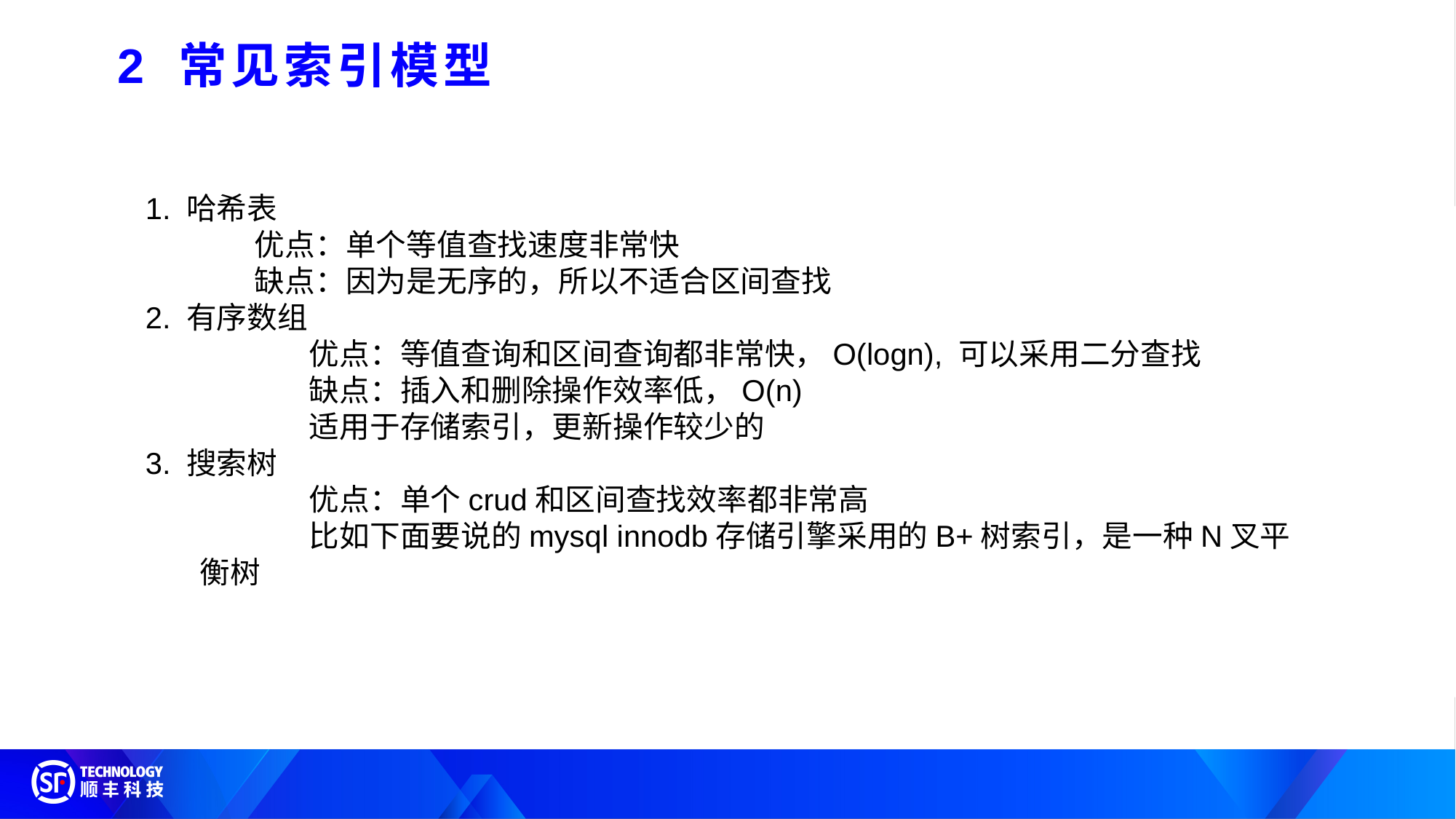

2 常见索引模型
1. 哈希表
	优点：单个等值查找速度非常快
	缺点：因为是无序的，所以不适合区间查找
2. 有序数组
	优点：等值查询和区间查询都非常快，O(logn), 可以采用二分查找
	缺点：插入和删除操作效率低，O(n)
	适用于存储索引，更新操作较少的
3. 搜索树
	优点：单个crud和区间查找效率都非常高
	比如下面要说的mysql innodb存储引擎采用的B+树索引，是一种N叉平衡树